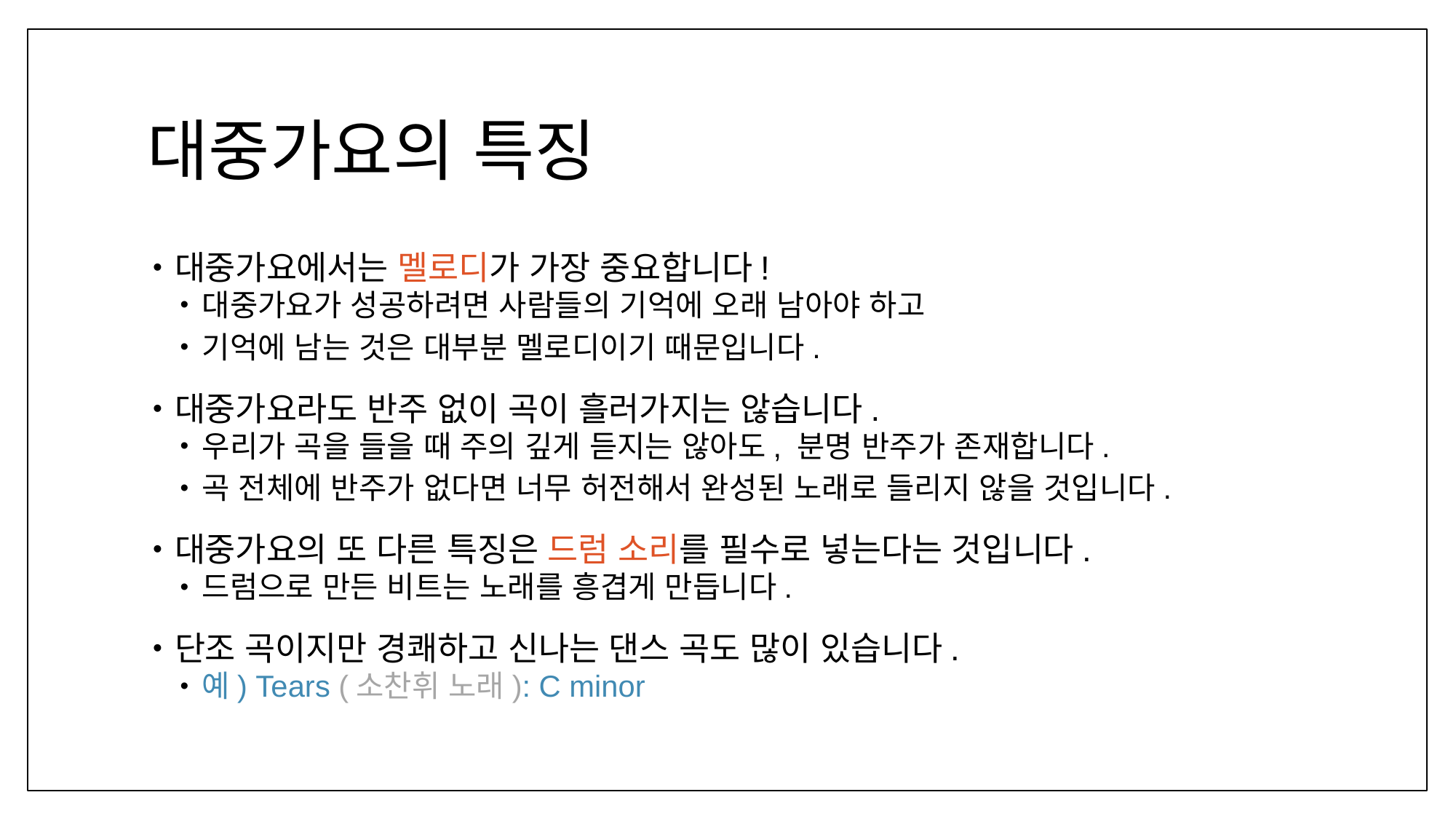

# 대중가요의 특징
대중가요에서는 멜로디가 가장 중요합니다!
대중가요가 성공하려면 사람들의 기억에 오래 남아야 하고
기억에 남는 것은 대부분 멜로디이기 때문입니다.
대중가요라도 반주 없이 곡이 흘러가지는 않습니다.
우리가 곡을 들을 때 주의 깊게 듣지는 않아도, 분명 반주가 존재합니다.
곡 전체에 반주가 없다면 너무 허전해서 완성된 노래로 들리지 않을 것입니다.
대중가요의 또 다른 특징은 드럼 소리를 필수로 넣는다는 것입니다.
드럼으로 만든 비트는 노래를 흥겹게 만듭니다.
단조 곡이지만 경쾌하고 신나는 댄스 곡도 많이 있습니다.
예) Tears (소찬휘 노래): C minor